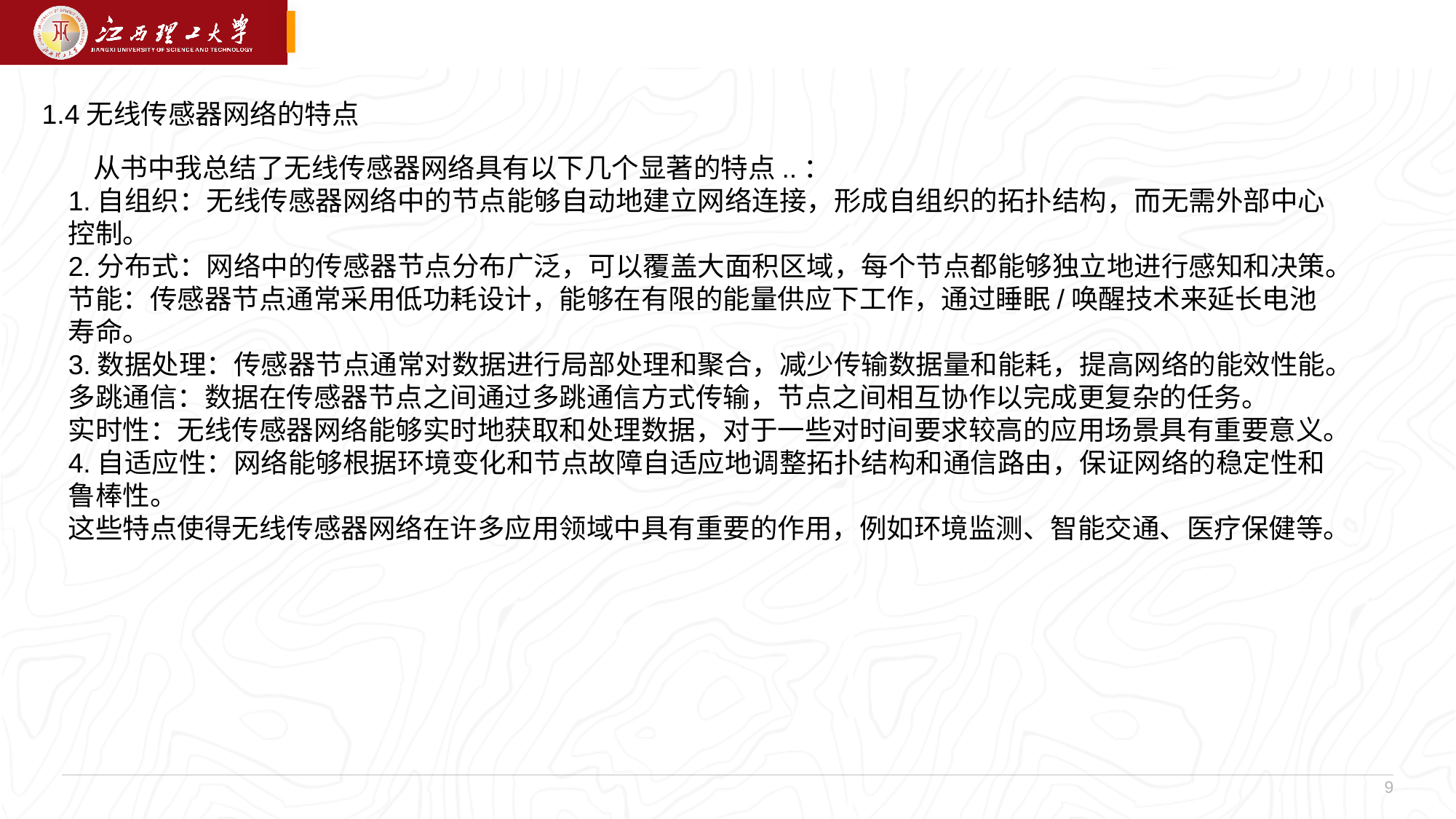

1.4无线传感器网络的特点
   从书中我总结了无线传感器网络具有以下几个显著的特点..：
1.自组织：无线传感器网络中的节点能够自动地建立网络连接，形成自组织的拓扑结构，而无需外部中心控制。
2.分布式：网络中的传感器节点分布广泛，可以覆盖大面积区域，每个节点都能够独立地进行感知和决策。
节能：传感器节点通常采用低功耗设计，能够在有限的能量供应下工作，通过睡眠/唤醒技术来延长电池寿命。
3.数据处理：传感器节点通常对数据进行局部处理和聚合，减少传输数据量和能耗，提高网络的能效性能。
多跳通信：数据在传感器节点之间通过多跳通信方式传输，节点之间相互协作以完成更复杂的任务。
实时性：无线传感器网络能够实时地获取和处理数据，对于一些对时间要求较高的应用场景具有重要意义。
4.自适应性：网络能够根据环境变化和节点故障自适应地调整拓扑结构和通信路由，保证网络的稳定性和鲁棒性。
这些特点使得无线传感器网络在许多应用领域中具有重要的作用，例如环境监测、智能交通、医疗保健等。
9